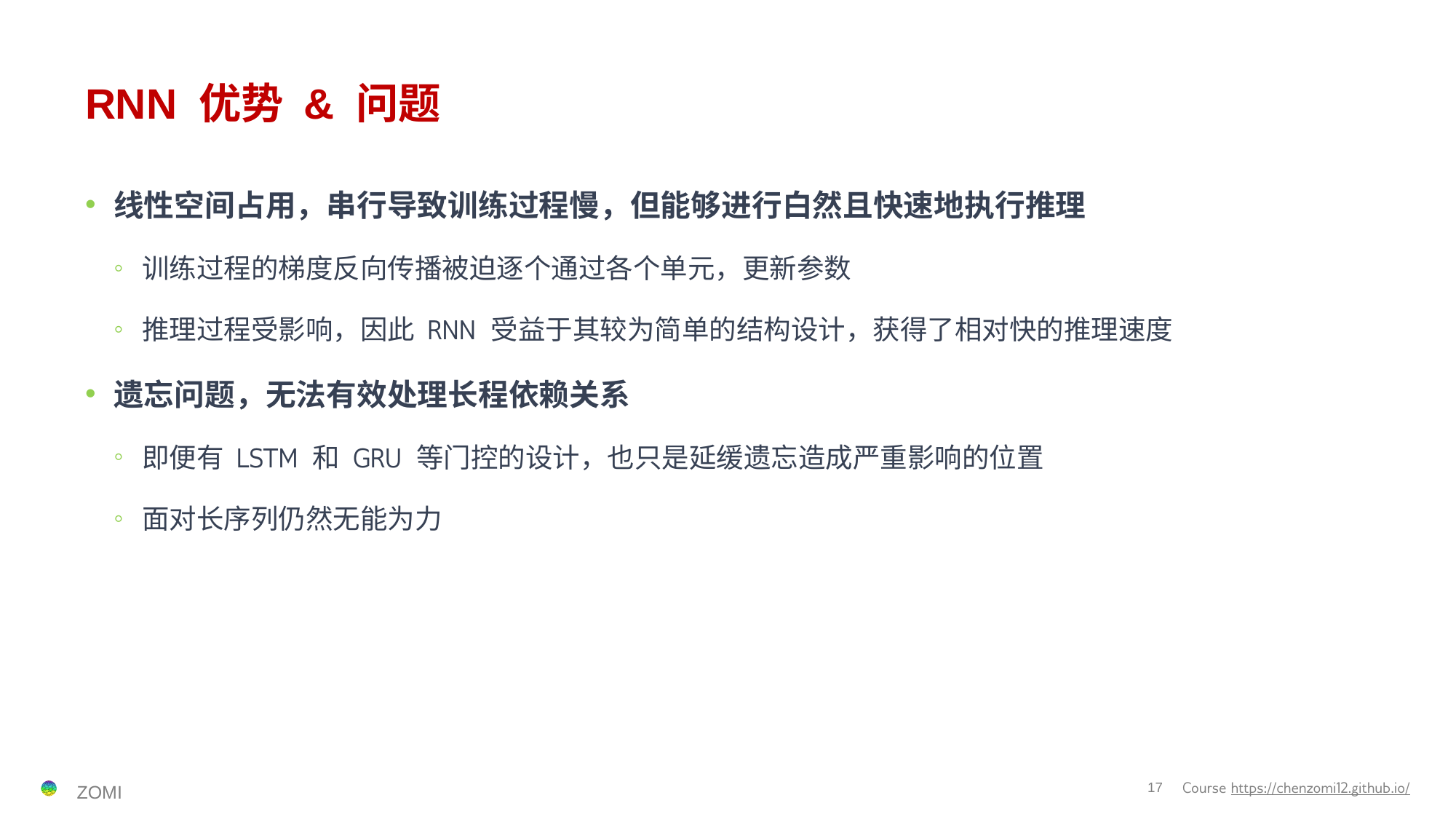

# RNN 优势 & 问题
线性空间占用，串行导致训练过程慢，但能够进行白然且快速地执行推理
训练过程的梯度反向传播被迫逐个通过各个单元，更新参数
推理过程受影响，因此 RNN 受益于其较为简单的结构设计，获得了相对快的推理速度
遗忘问题，无法有效处理长程依赖关系
即便有 LSTM 和 GRU 等门控的设计，也只是延缓遗忘造成严重影响的位置
面对长序列仍然无能为力